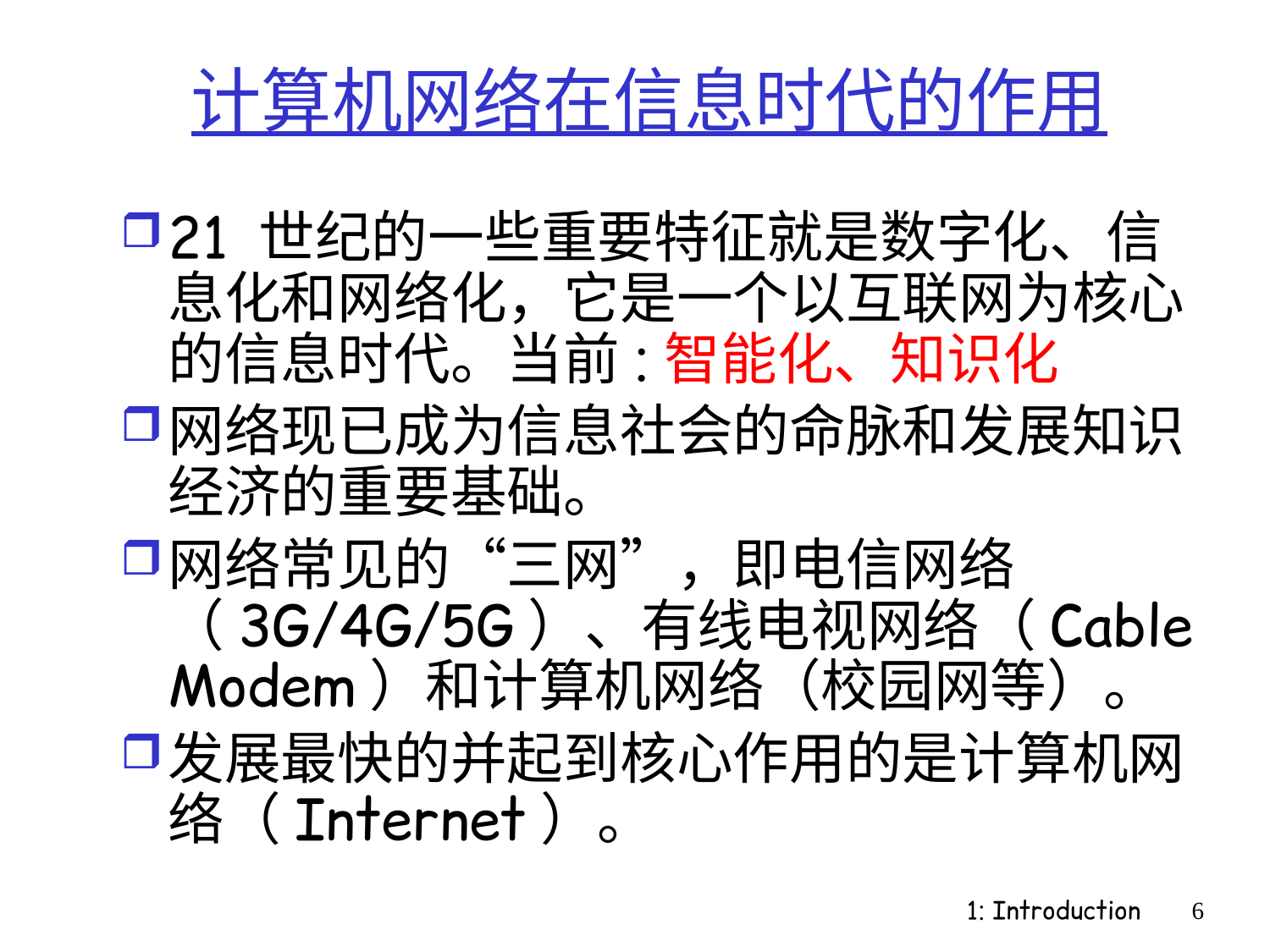

# 计算机网络在信息时代的作用
21 世纪的一些重要特征就是数字化、信息化和网络化，它是一个以互联网为核心的信息时代。当前:智能化、知识化
网络现已成为信息社会的命脉和发展知识经济的重要基础。
网络常见的“三网”，即电信网络（3G/4G/5G）、有线电视网络（Cable Modem）和计算机网络（校园网等）。
发展最快的并起到核心作用的是计算机网络（Internet）。
1: Introduction
6